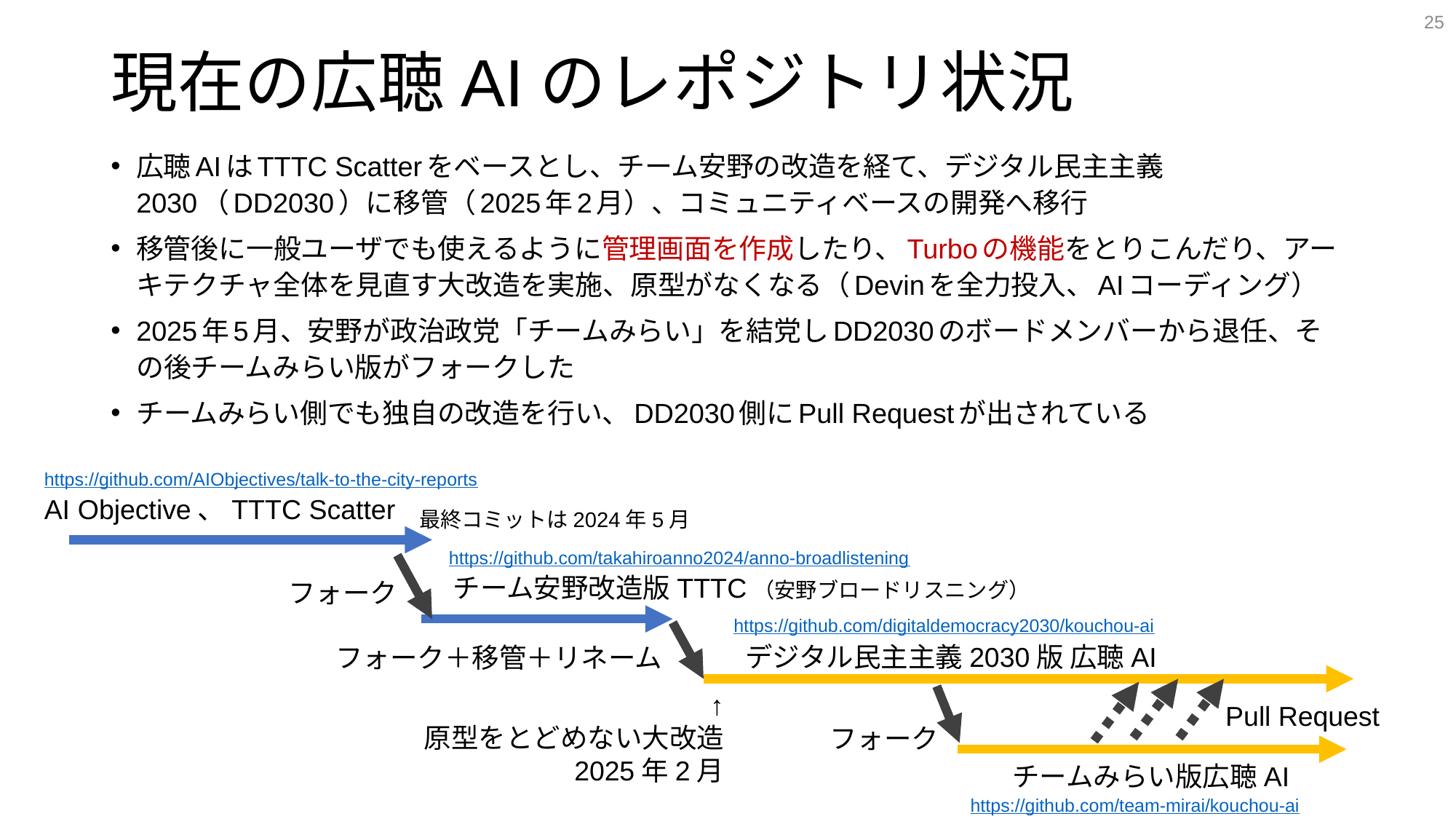

25
# 現在の広聴AIのレポジトリ状況
広聴AIはTTTC Scatterをベースとし、チーム安野の改造を経て、デジタル民主主義2030（DD2030）に移管（2025年2月）、コミュニティベースの開発へ移行
移管後に一般ユーザでも使えるように管理画面を作成したり、Turboの機能をとりこんだり、アーキテクチャ全体を見直す大改造を実施、原型がなくなる（Devinを全力投入、AIコーディング）
2025年5月、安野が政治政党「チームみらい」を結党しDD2030のボードメンバーから退任、その後チームみらい版がフォークした
チームみらい側でも独自の改造を行い、DD2030側にPull Requestが出されている

https://github.com/AIObjectives/talk-to-the-city-reports
AI Objective、TTTC Scatter
最終コミットは2024年5月
https://github.com/takahiroanno2024/anno-broadlistening
チーム安野改造版TTTC（安野ブロードリスニング）
フォーク
https://github.com/digitaldemocracy2030/kouchou-ai
デジタル民主主義2030版 広聴AI
フォーク＋移管＋リネーム
↑
原型をとどめない大改造
2025年2月
Pull Request
フォーク
チームみらい版広聴AI
https://github.com/team-mirai/kouchou-ai